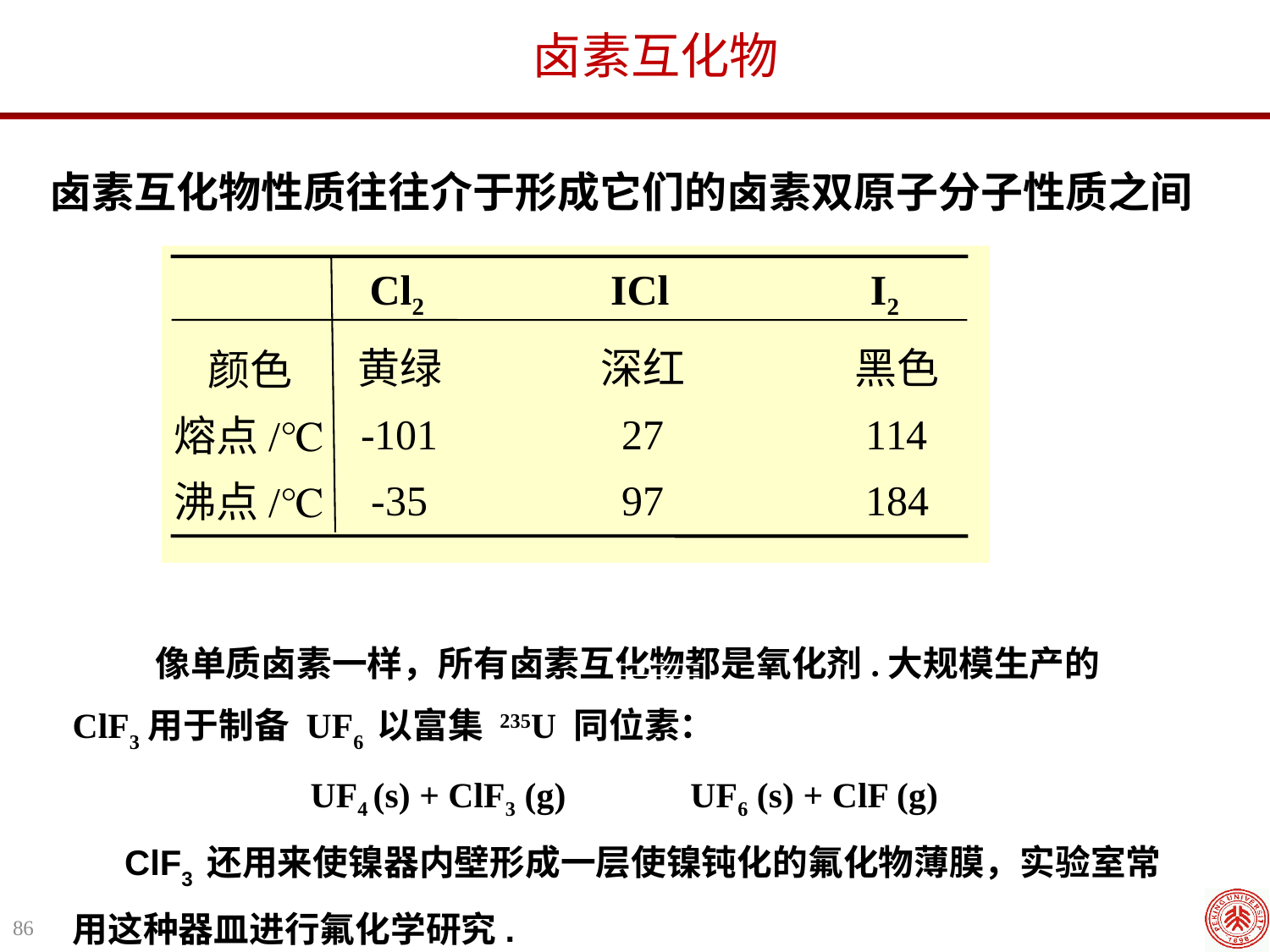

卤素互化物

卤素互化物性质往往介于形成它们的卤素双原子分子性质之间

Cl2                  ICl                   I2

黄绿
-101
-35
深红
27
97
黑色
114
184
颜色
熔点/℃
沸点/℃

    像单质卤素一样，所有卤素互化物都是氧化剂.大规模生产的 ClF3用于制备 UF6 以富集 235U 同位素：
                      UF4 (s) + ClF3 (g)              UF6 (s) + ClF (g)
 ClF3 还用来使镍器内壁形成一层使镍钝化的氟化物薄膜，实验室常用这种器皿进行氟化学研究.

86